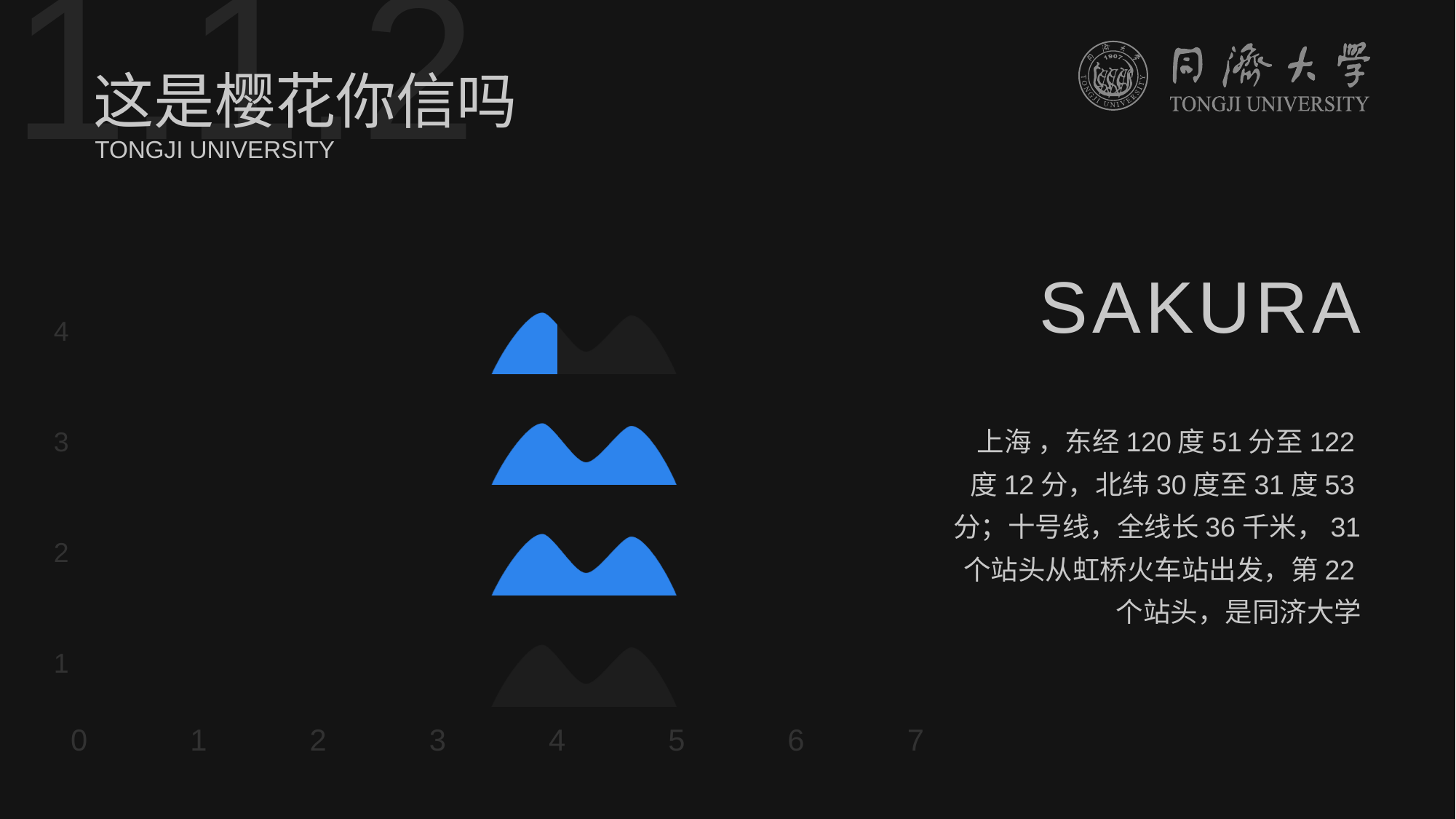

1.1.2
这是樱花你信吗
TONGJI UNIVERSITY
SAKURA

### Chart

| Category | 底图 | 改这里就行 |
|---|---|---|
| 1 | 7.0 | 3.0 |
| 2 | 7.0 | 5.0 |
| 3 | 7.0 | 6.0 |
| 4 | 7.0 | 4.0 |
上海 ，东经120度51分至122度12分，北纬30度至31度53分；十号线，全线长36千米，31个站头从虹桥火车站出发，第22个站头，是同济大学